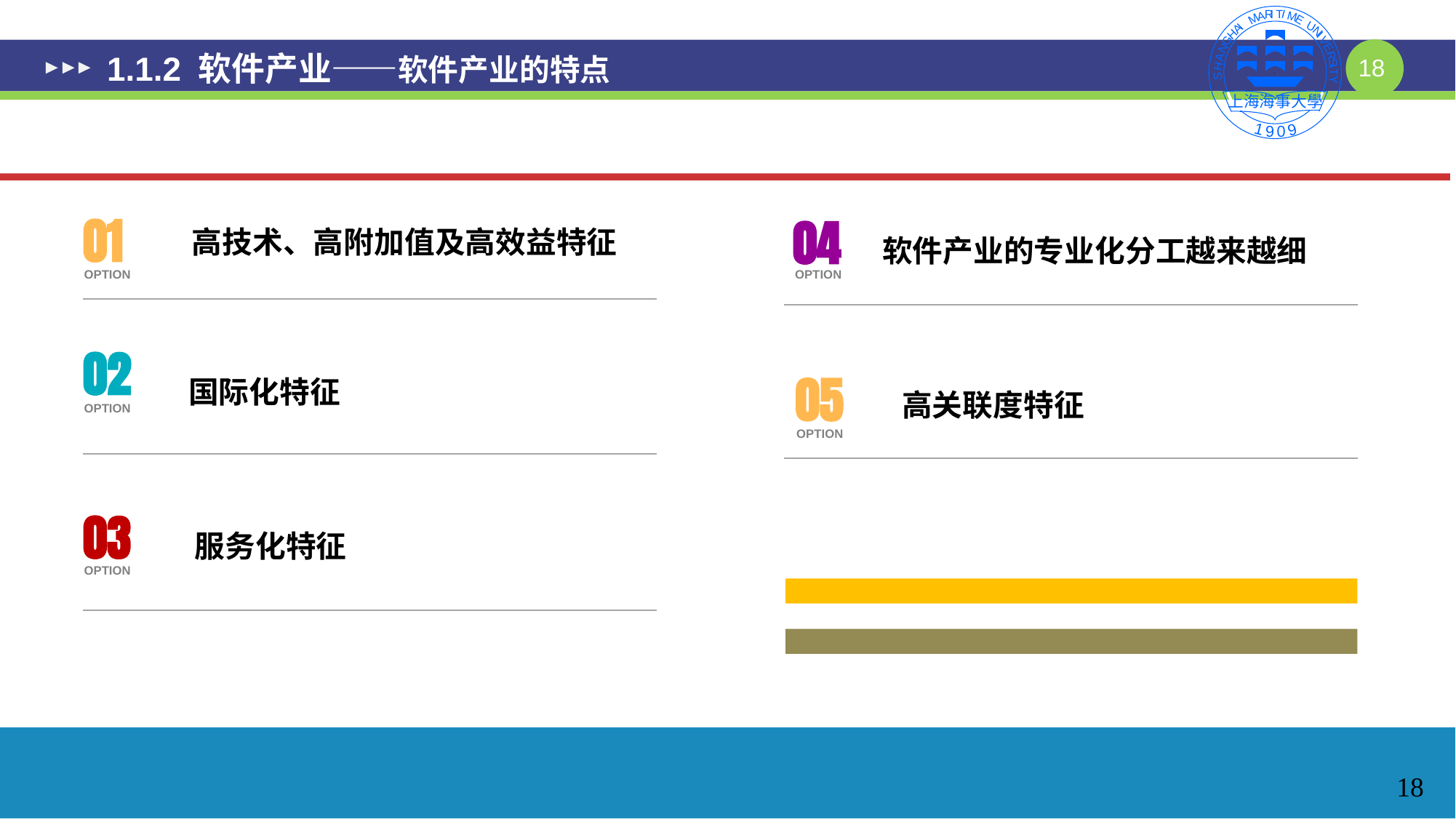

# 1.1.2 软件产业——软件产业的特点

高技术、高附加值及高效益特征
01
OPTION
04
OPTION
软件产业的专业化分工越来越细
02
OPTION
国际化特征
05
OPTION
高关联度特征
03
OPTION
服务化特征

18
18